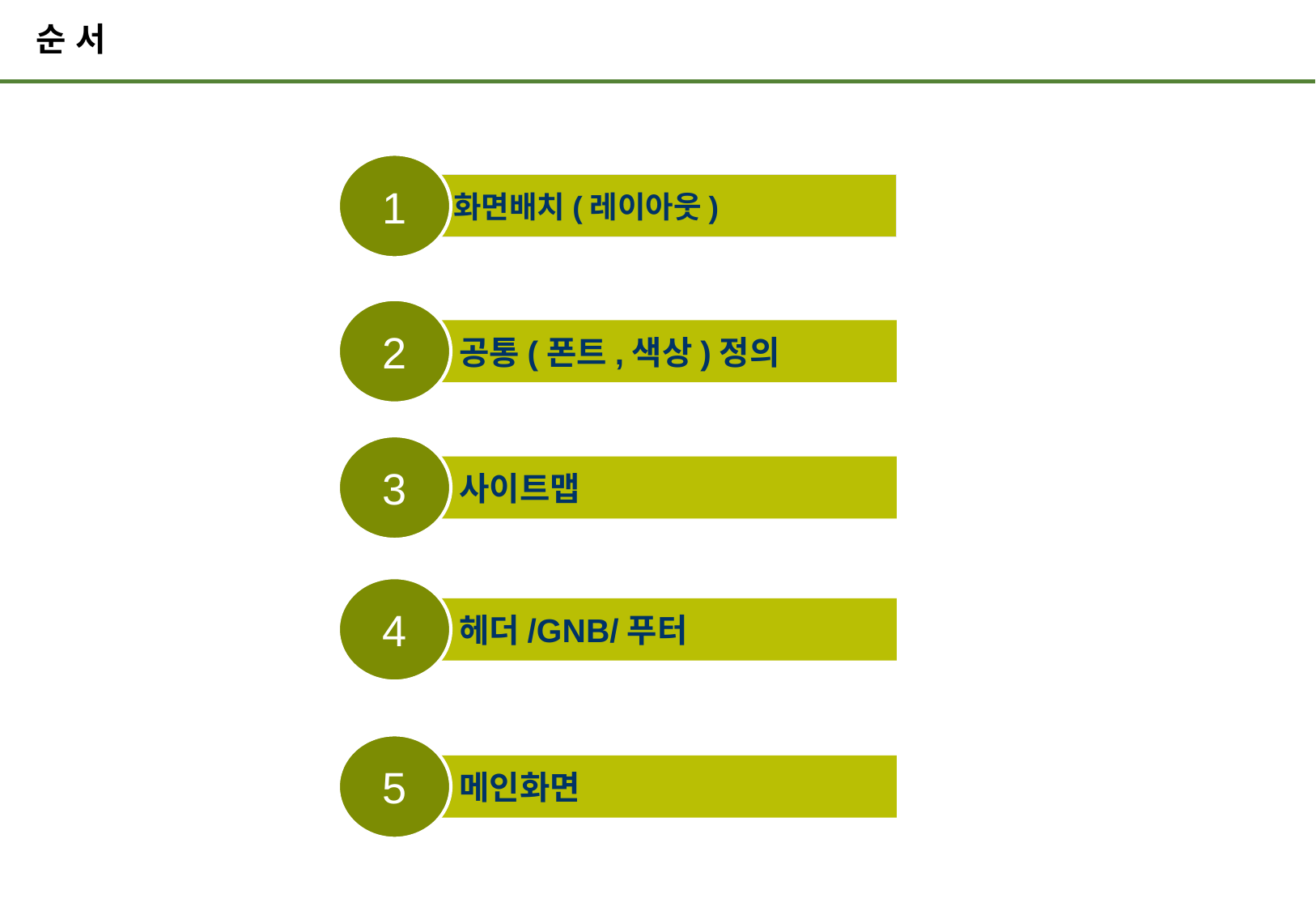

# 순 서
1
      화면배치(레이아웃)
2
      공통(폰트,색상)정의
3
      사이트맵
4
      헤더/GNB/푸터
5
      메인화면